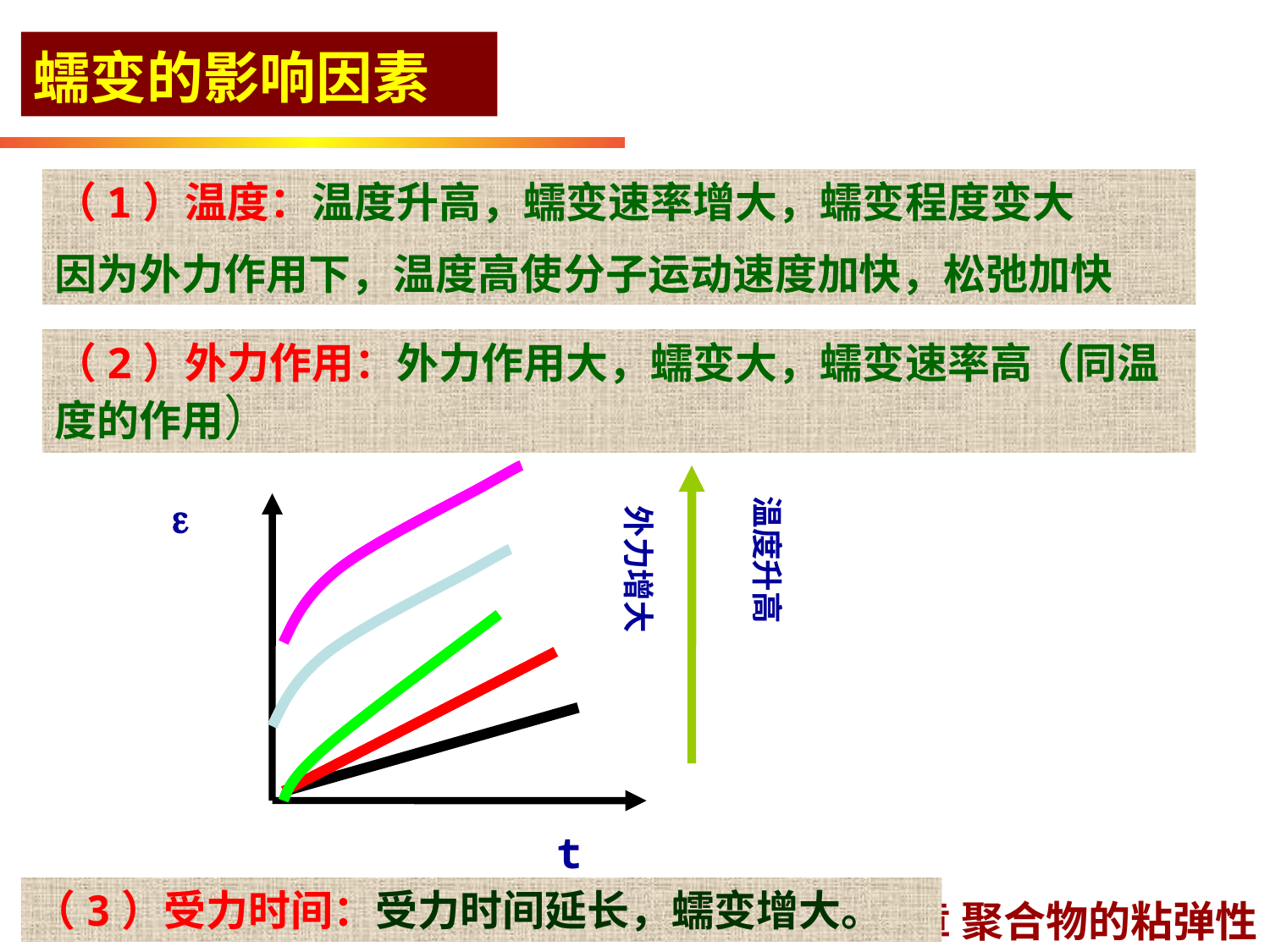

# 蠕变的影响因素
（1）温度：温度升高，蠕变速率增大，蠕变程度变大
因为外力作用下，温度高使分子运动速度加快，松弛加快
（2）外力作用：外力作用大，蠕变大，蠕变速率高（同温度的作用）

ε
温度升高

外力增大

t

（3）受力时间：受力时间延长，蠕变增大。